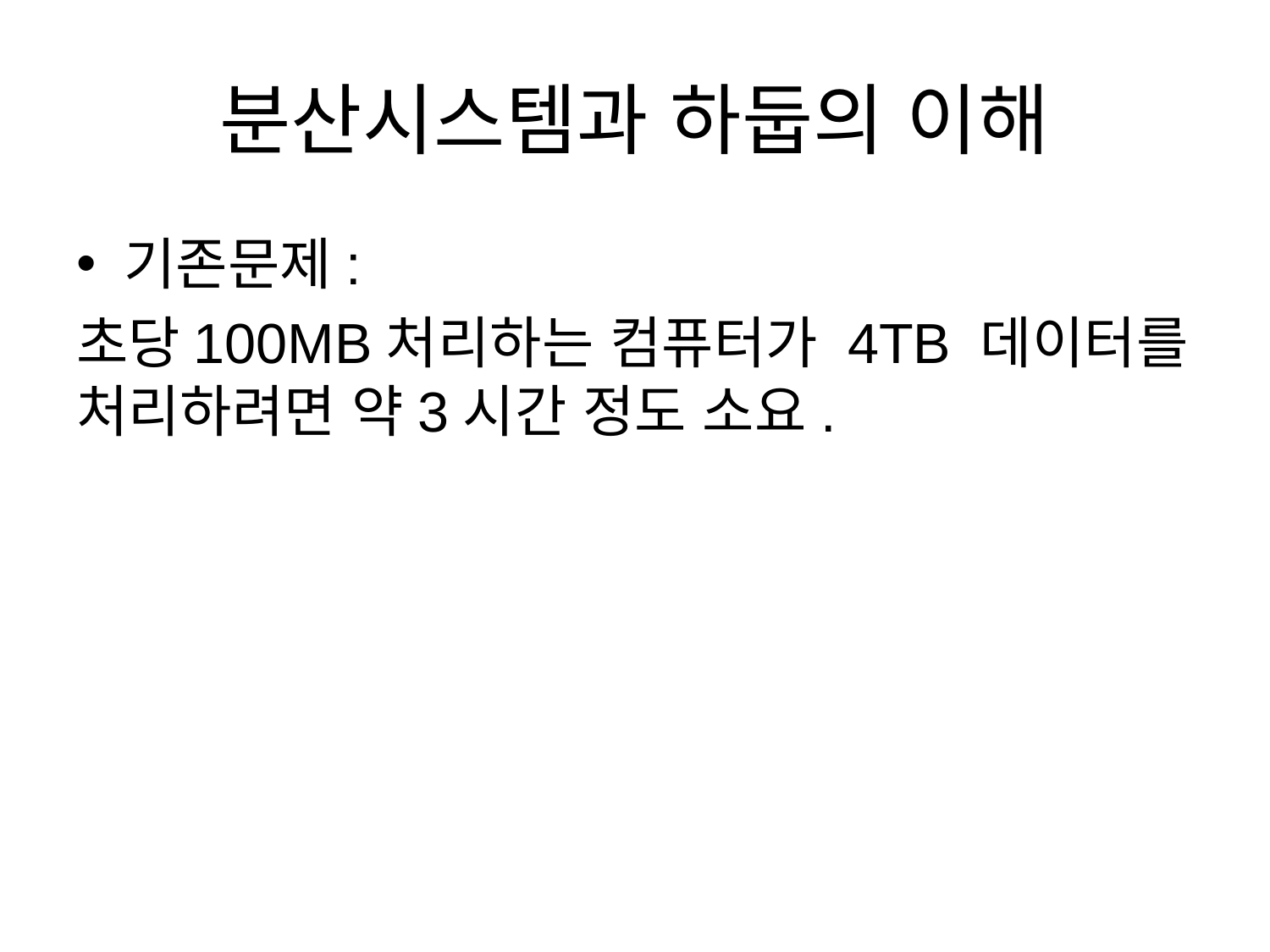

# 분산시스템과 하둡의 이해
기존문제:
초당100MB처리하는 컴퓨터가 4TB 데이터를 처리하려면 약3시간 정도 소요.